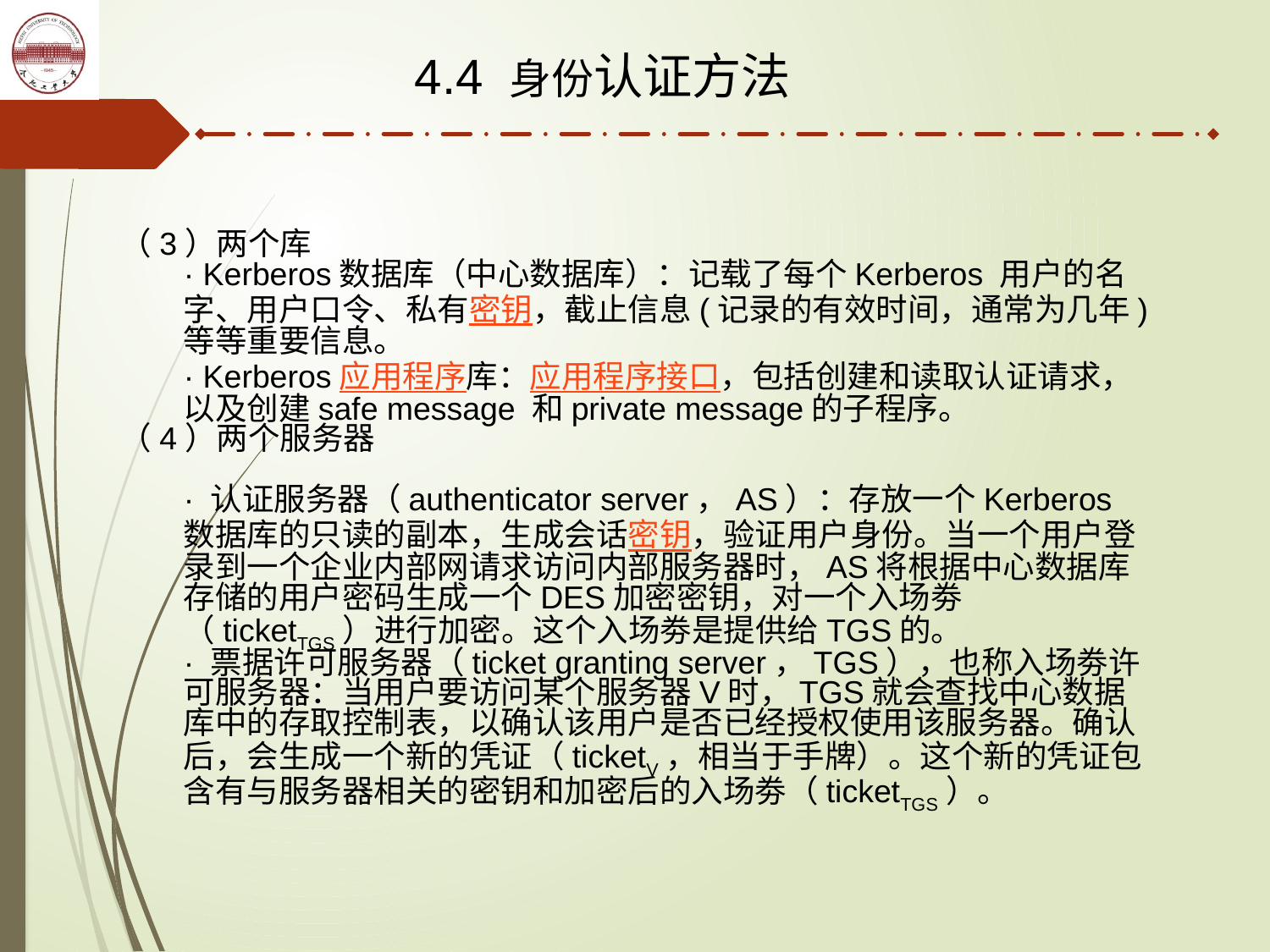

4.4 身份认证方法
（3）两个库
· Kerberos数据库（中心数据库）：记载了每个Kerberos 用户的名字、用户口令、私有密钥，截止信息(记录的有效时间，通常为几年)等等重要信息。
· Kerberos应用程序库：应用程序接口，包括创建和读取认证请求，以及创建safe message 和private message的子程序。
（4）两个服务器

· 认证服务器（authenticator server，AS）：存放一个Kerberos数据库的只读的副本，生成会话密钥，验证用户身份。当一个用户登录到一个企业内部网请求访问内部服务器时，AS将根据中心数据库存储的用户密码生成一个DES加密密钥，对一个入场劵（ticketTGS）进行加密。这个入场劵是提供给TGS的。
· 票据许可服务器（ticket granting server，TGS），也称入场劵许可服务器：当用户要访问某个服务器V时，TGS就会查找中心数据库中的存取控制表，以确认该用户是否已经授权使用该服务器。确认后，会生成一个新的凭证（ticketV，相当于手牌）。这个新的凭证包含有与服务器相关的密钥和加密后的入场劵（ticketTGS）。